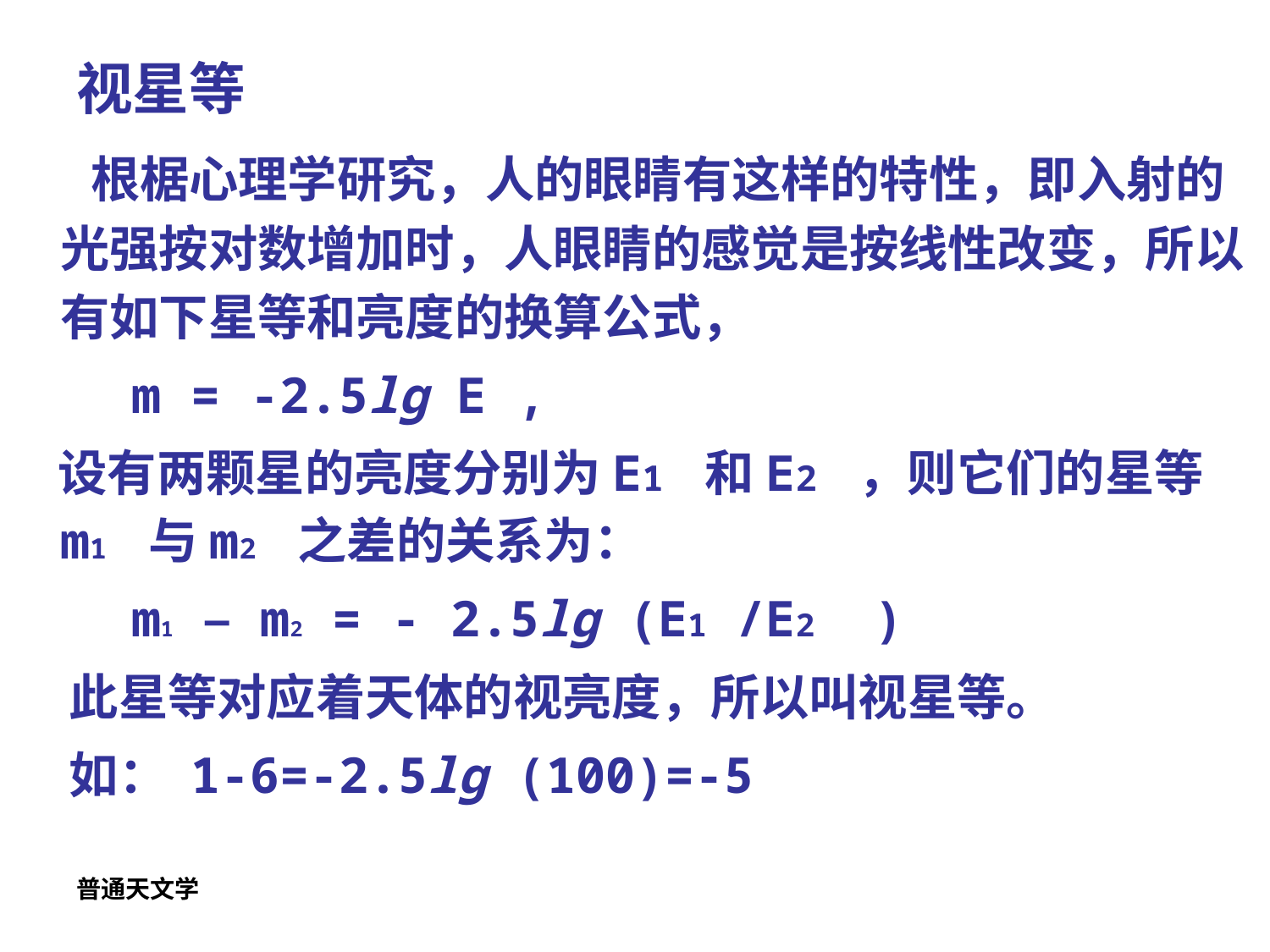

# 视星等
     根椐心理学研究，人的眼睛有这样的特性，即入射的光强按对数增加时，人眼睛的感觉是按线性改变，所以有如下星等和亮度的换算公式，
    m = -2.5lg E ,
   设有两颗星的亮度分别为E1 和E2 ，则它们的星等m1 与m2 之差的关系为：
    m1 – m2 = - 2.5lg (E1 /E2  )
    此星等对应着天体的视亮度，所以叫视星等。
    如： 1-6=-2.5lg (100)=-5
普通天文学